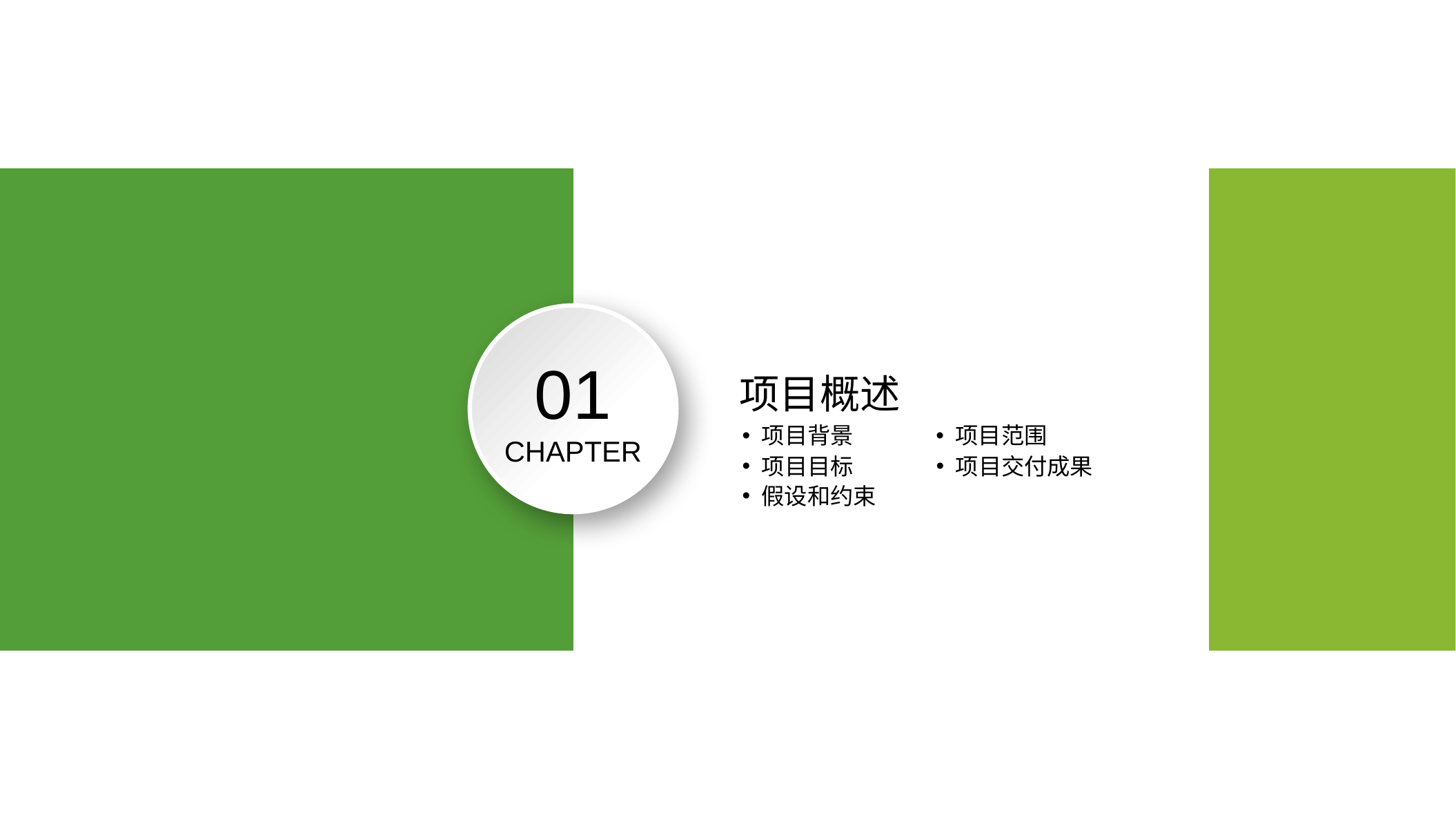

01
CHAPTER
项目概述
项目背景
项目范围
项目目标
项目交付成果
假设和约束